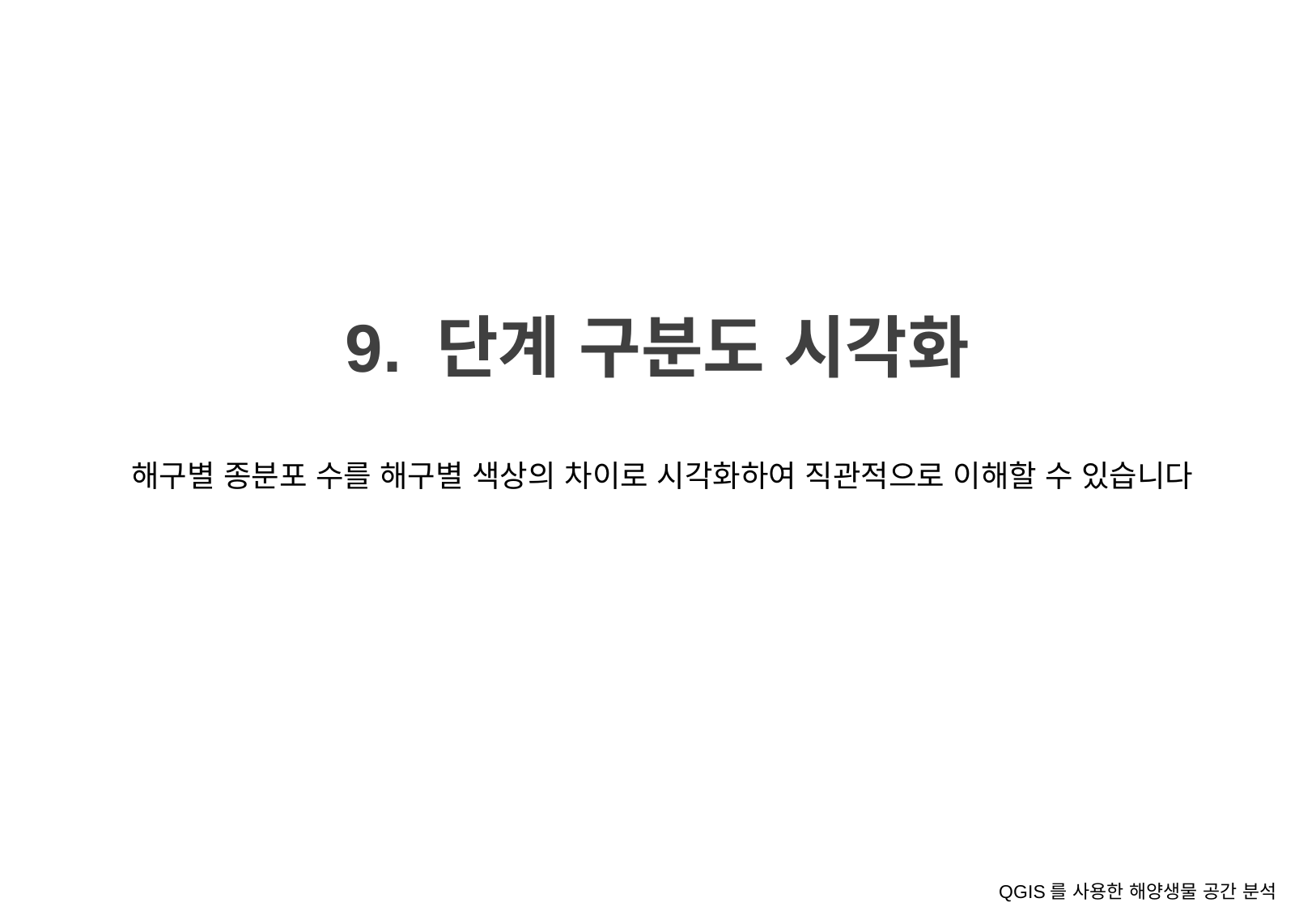

9. 단계 구분도 시각화
해구별 종분포 수를 해구별 색상의 차이로 시각화하여 직관적으로 이해할 수 있습니다